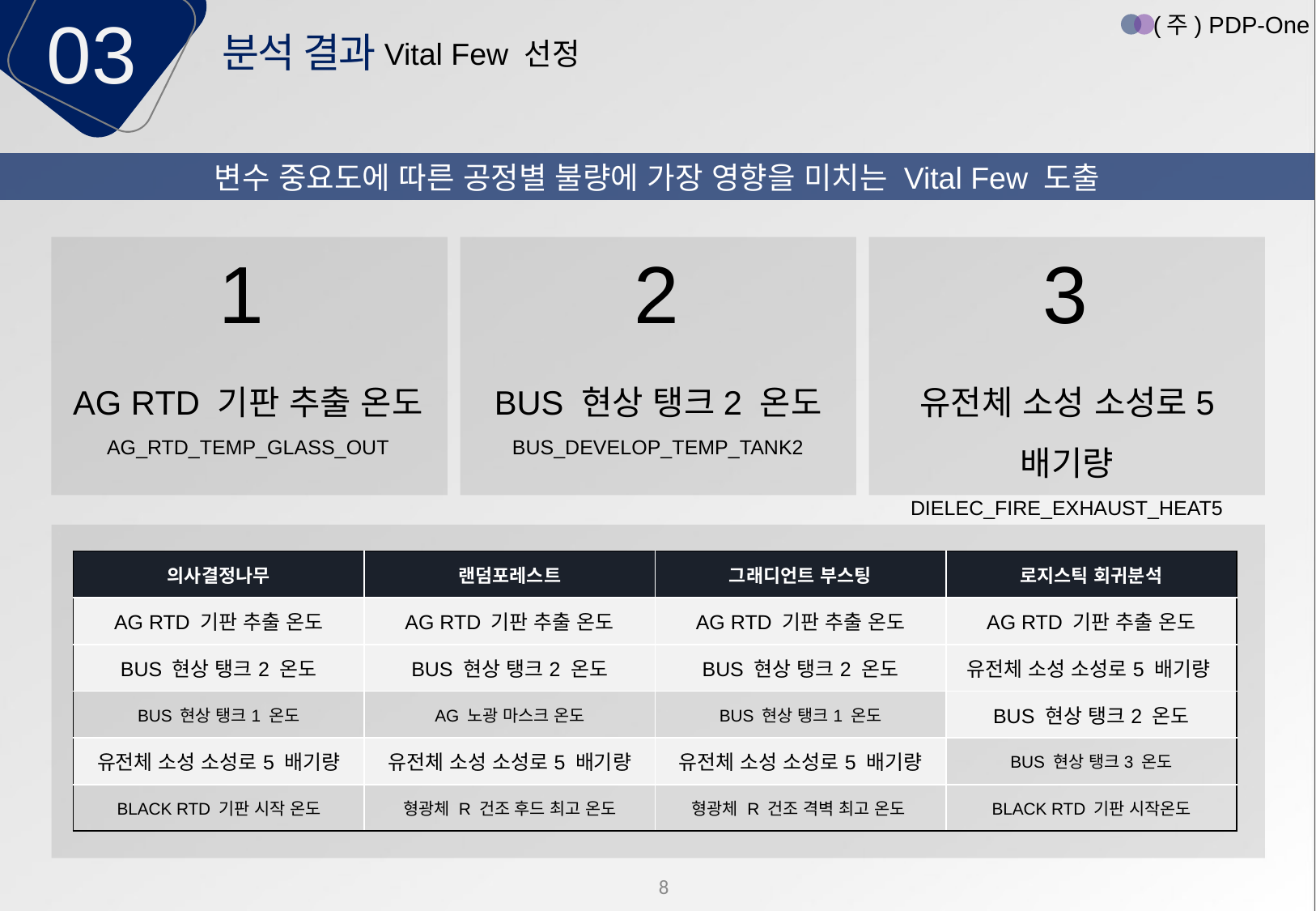

03
(주) PDP-One

분석 결과
Vital Few 선정

변수 중요도에 따른 공정별 불량에 가장 영향을 미치는 Vital Few 도출
1
2

3

AG RTD 기판 추출 온도 AG_RTD_TEMP_GLASS_OUT
BUS 현상 탱크2 온도
BUS_DEVELOP_TEMP_TANK2
유전체 소성 소성로5 배기량 DIELEC_FIRE_EXHAUST_HEAT5

| 의사결정나무 | 랜덤포레스트 | 그래디언트 부스팅 | 로지스틱 회귀분석 |
| --- | --- | --- | --- |
| AG RTD 기판 추출 온도 | AG RTD 기판 추출 온도 | AG RTD 기판 추출 온도 | AG RTD 기판 추출 온도 |
| BUS 현상 탱크2 온도 | BUS 현상 탱크2 온도 | BUS 현상 탱크2 온도 | 유전체 소성 소성로5 배기량 |
| BUS 현상 탱크1 온도 | AG 노광 마스크 온도 | BUS 현상 탱크1 온도 | BUS 현상 탱크2 온도 |
| 유전체 소성 소성로5 배기량 | 유전체 소성 소성로5 배기량 | 유전체 소성 소성로5 배기량 | BUS 현상 탱크3 온도 |
| BLACK RTD 기판 시작 온도 | 형광체 R 건조 후드 최고 온도 | 형광체 R 건조 격벽 최고 온도 | BLACK RTD 기판 시작온도 |
8